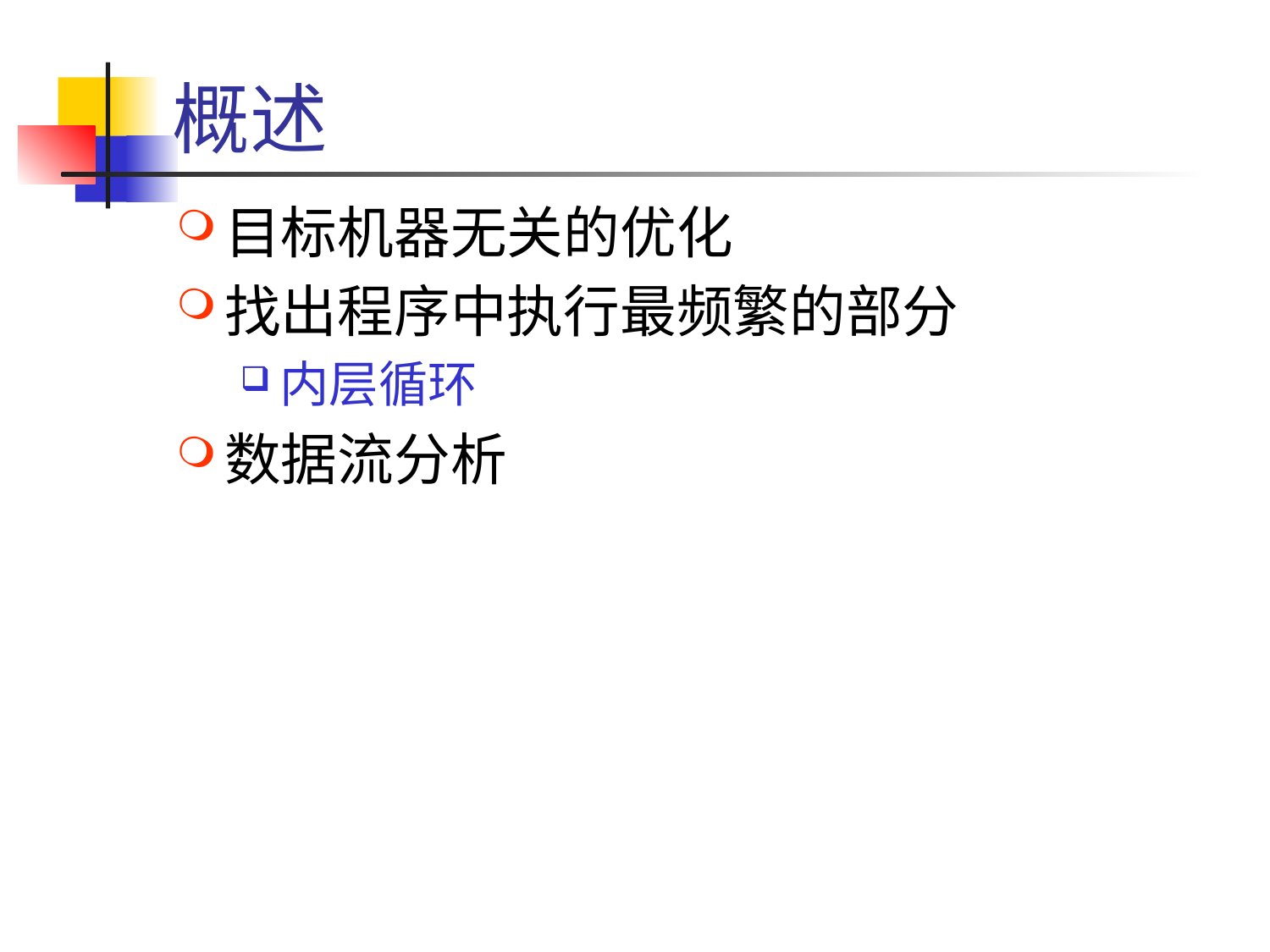

# 概述
目标机器无关的优化
找出程序中执行最频繁的部分
内层循环
数据流分析